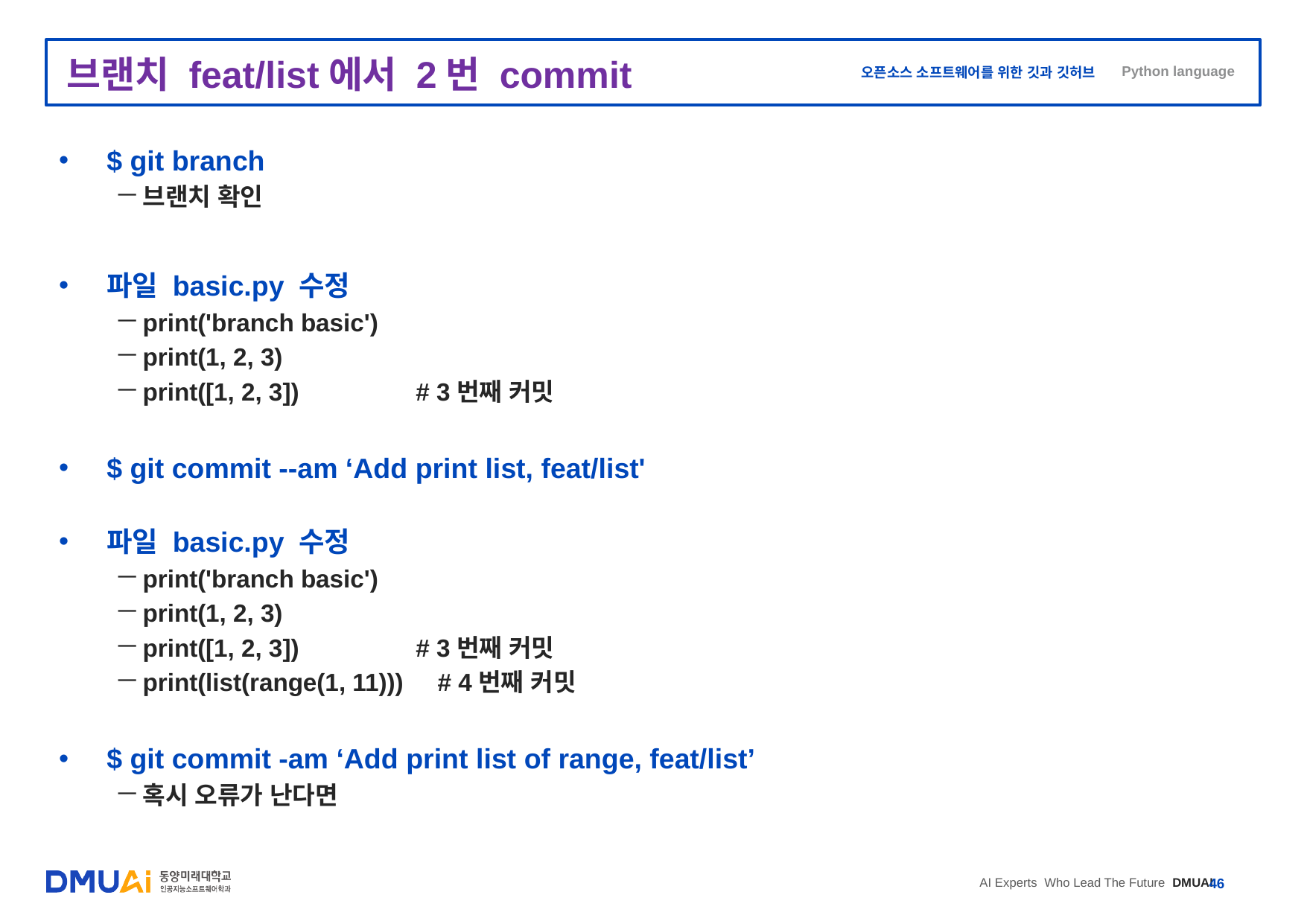

# 브랜치 feat/list에서 2번 commit
$ git branch
브랜치 확인

파일 basic.py 수정
print('branch basic')
print(1, 2, 3)
print([1, 2, 3])                 # 3번째 커밋

$ git commit --am ‘Add print list, feat/list'

파일 basic.py 수정
print('branch basic')
print(1, 2, 3)
print([1, 2, 3])                 # 3번째 커밋
print(list(range(1, 11)))     # 4번째 커밋

$ git commit -am ‘Add print list of range, feat/list’
혹시 오류가 난다면